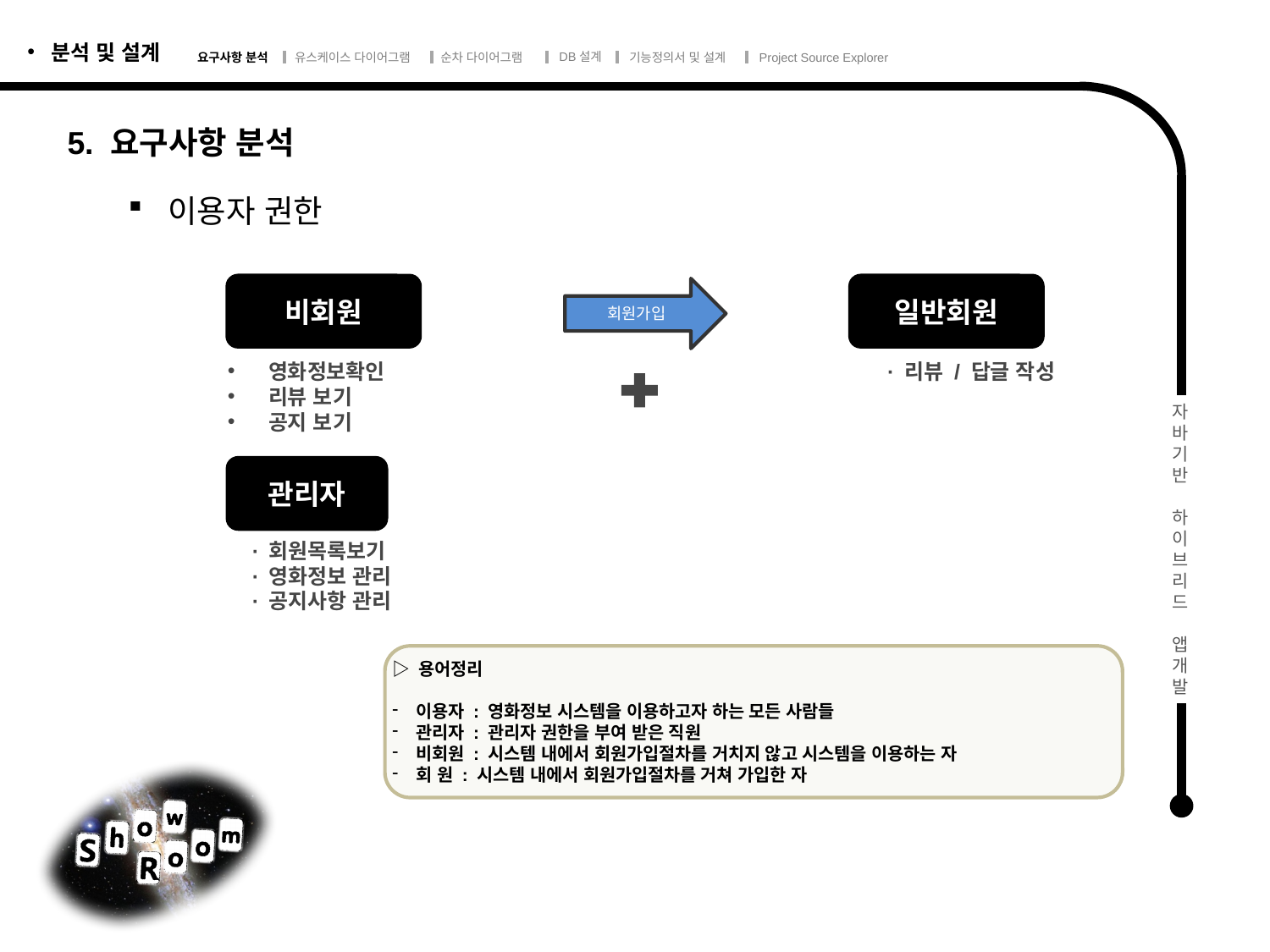

5. 요구사항 분석
이용자 권한
비회원
일반회원
회원가입
 영화정보확인
 리뷰 보기
 공지 보기

관리자
∙ 회원목록보기
∙ 영화정보 관리
∙ 공지사항 관리
∙ 리뷰 / 답글 작성
▷ 용어정리

이용자 : 영화정보 시스템을 이용하고자 하는 모든 사람들
관리자 : 관리자 권한을 부여 받은 직원
비회원 : 시스템 내에서 회원가입절차를 거치지 않고 시스템을 이용하는 자
회 원 : 시스템 내에서 회원가입절차를 거쳐 가입한 자